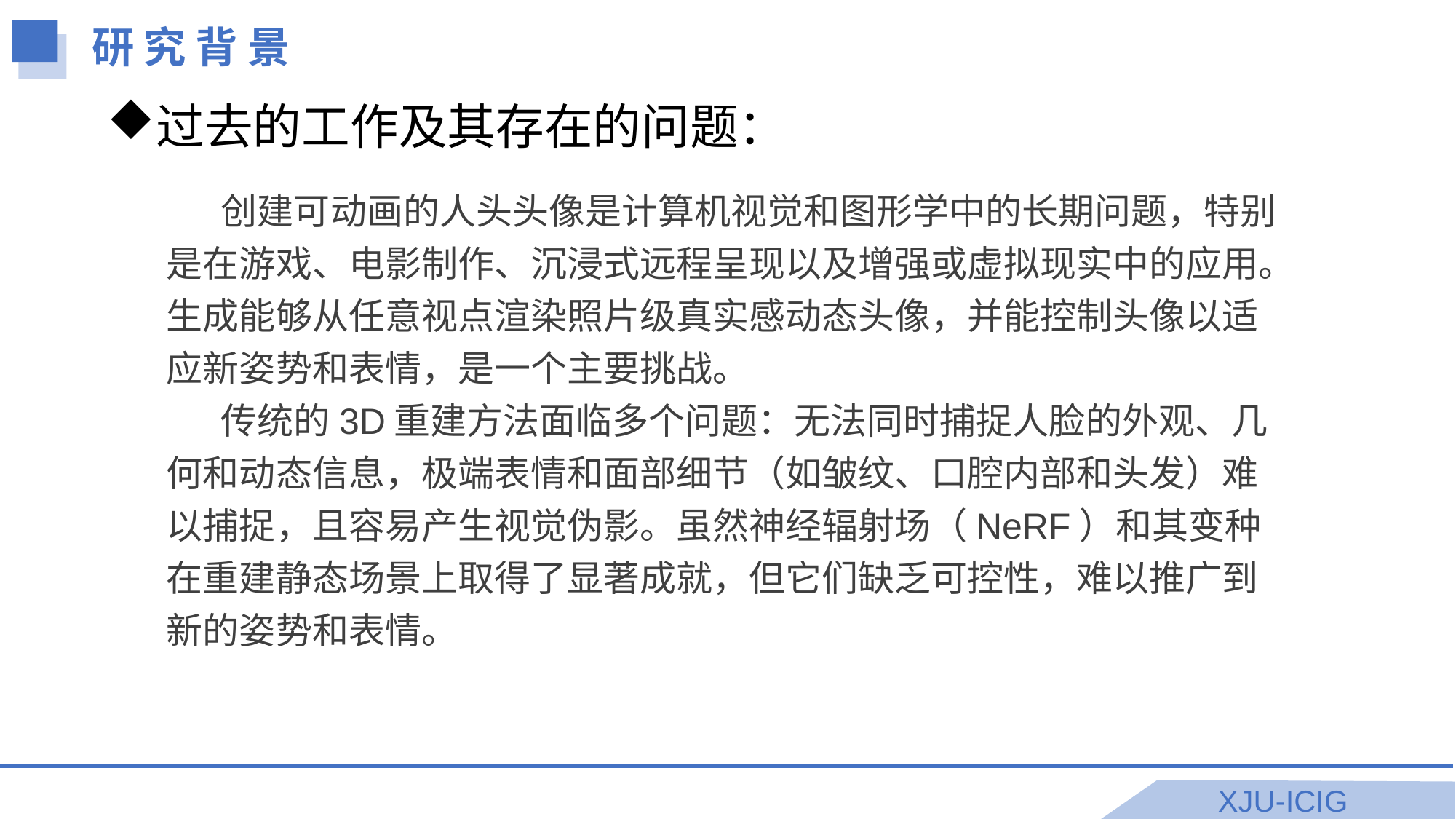

研 究 背 景

过去的工作及其存在的问题：
创建可动画的人头头像是计算机视觉和图形学中的长期问题，特别是在游戏、电影制作、沉浸式远程呈现以及增强或虚拟现实中的应用。生成能够从任意视点渲染照片级真实感动态头像，并能控制头像以适应新姿势和表情，是一个主要挑战。
传统的3D重建方法面临多个问题：无法同时捕捉人脸的外观、几何和动态信息，极端表情和面部细节（如皱纹、口腔内部和头发）难以捕捉，且容易产生视觉伪影。虽然神经辐射场（NeRF）和其变种在重建静态场景上取得了显著成就，但它们缺乏可控性，难以推广到新的姿势和表情。
XJU-ICIG